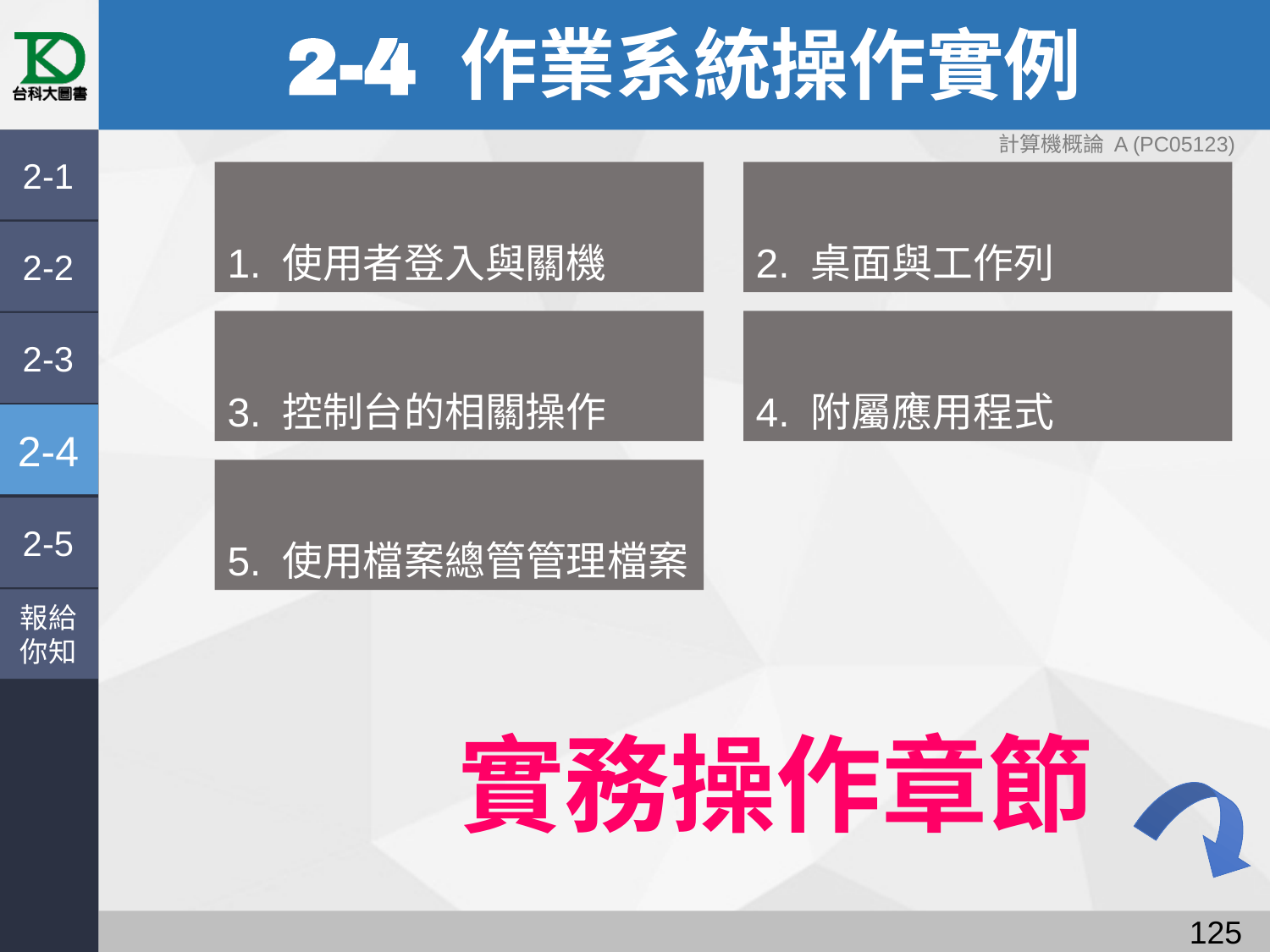

# 2-4 作業系統操作實例
計算機概論 A (PC05123)
2-1
1. 使用者登入與關機
2. 桌面與工作列
2-2
3. 控制台的相關操作
4. 附屬應用程式
2-3
2-4
5. 使用檔案總管管理檔案
2-5
報給
你知
實務操作章節

125